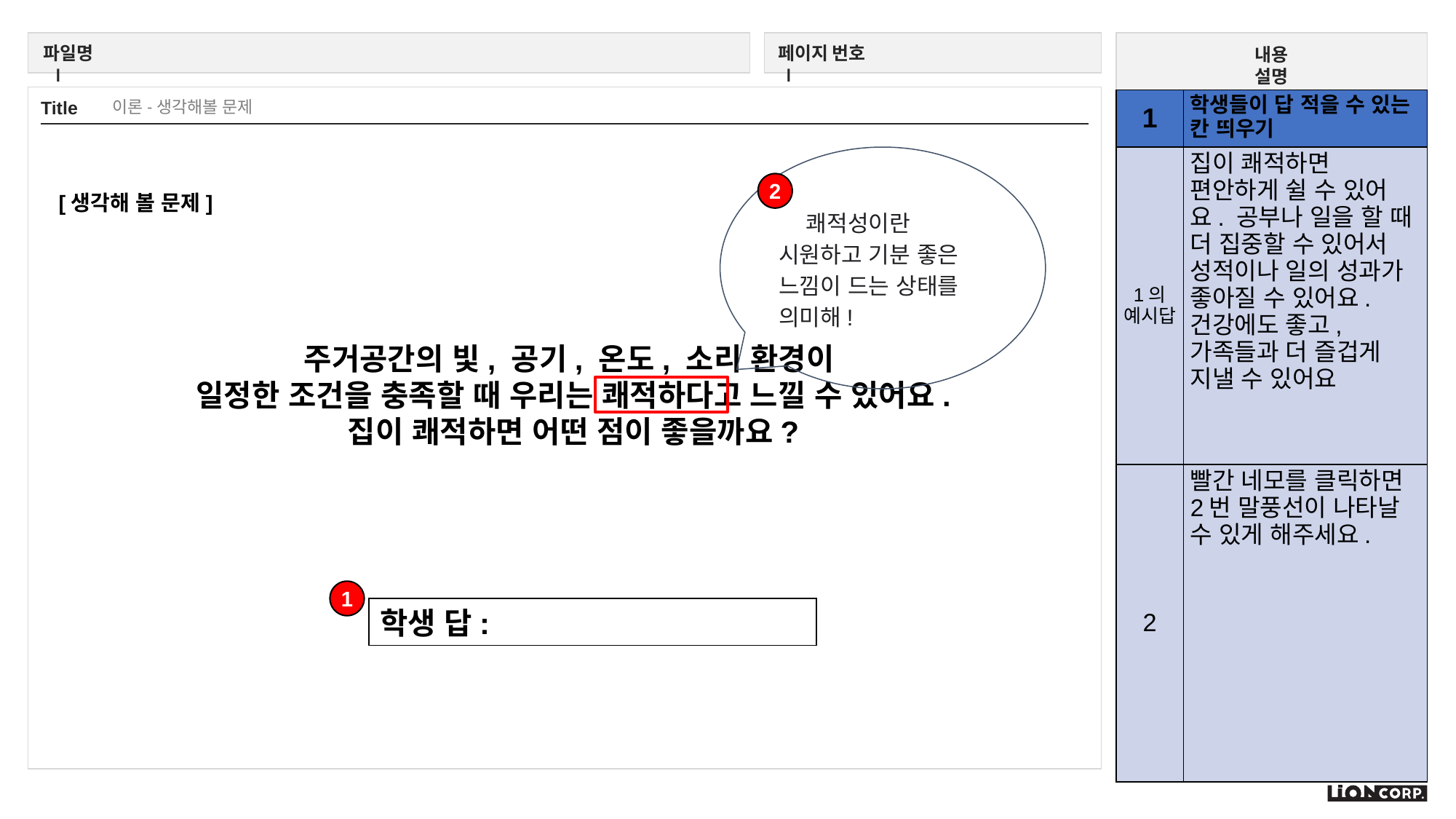

이론-생각해볼 문제
| 1 | 학생들이 답 적을 수 있는 칸 띄우기 |
| --- | --- |
| 1의 예시답 | 집이 쾌적하면 편안하게 쉴 수 있어요. 공부나 일을 할 때 더 집중할 수 있어서 성적이나 일의 성과가 좋아질 수 있어요. 건강에도 좋고, 가족들과 더 즐겁게 지낼 수 있어요 |
| 2 | 빨간 네모를 클릭하면 2번 말풍선이 나타날 수 있게 해주세요. |
쾌적성이란
시원하고 기분 좋은 느낌이 드는 상태를 의미해!
2
[생각해 볼 문제]
주거공간의 빛, 공기, 온도, 소리 환경이
일정한 조건을 충족할 때 우리는 쾌적하다고 느낄 수 있어요.
집이 쾌적하면 어떤 점이 좋을까요?

1
학생 답: